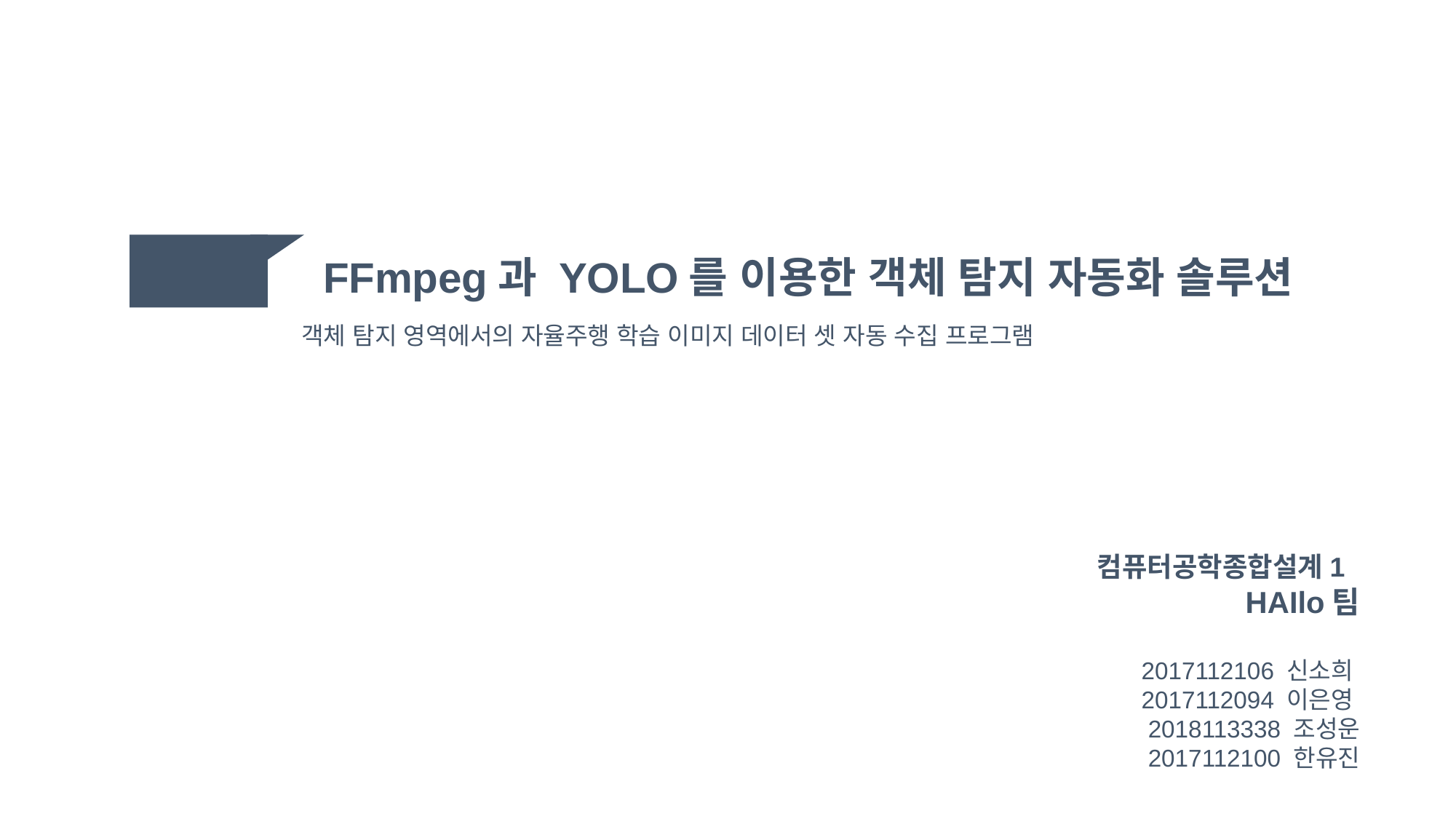

FFmpeg과 YOLO를 이용한 객체 탐지 자동화 솔루션
객체 탐지 영역에서의 자율주행 학습 이미지 데이터 셋 자동 수집 프로그램
컴퓨터공학종합설계1
HAIlo팀

2017112106 신소희
   2017112094 이은영
2018113338 조성운
2017112100 한유진